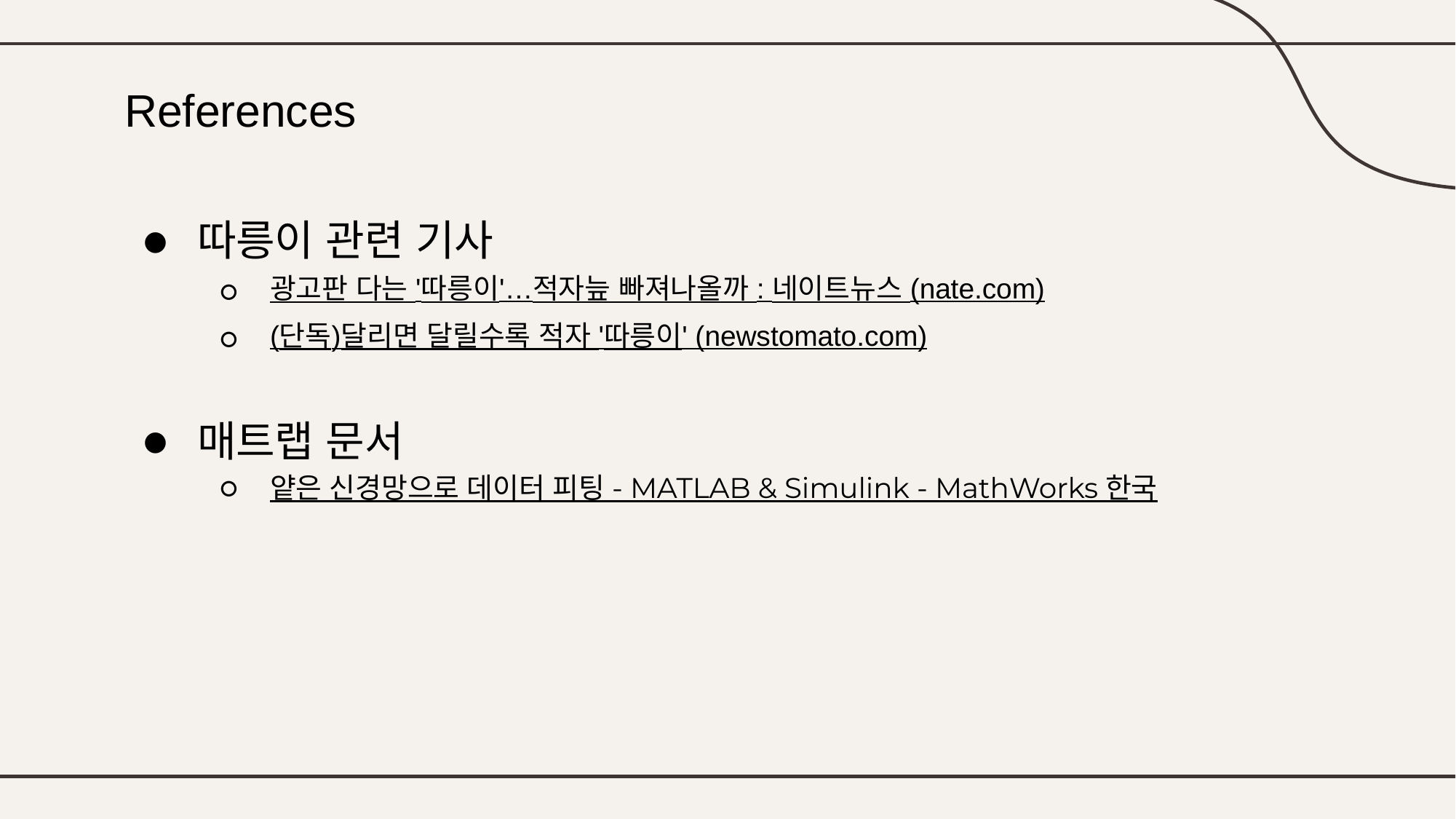

# References
따릉이 관련 기사
광고판 다는 '따릉이'…적자늪 빠져나올까 : 네이트뉴스 (nate.com)
(단독)달리면 달릴수록 적자 '따릉이' (newstomato.com)

매트랩 문서
얕은 신경망으로 데이터 피팅 - MATLAB & Simulink - MathWorks 한국